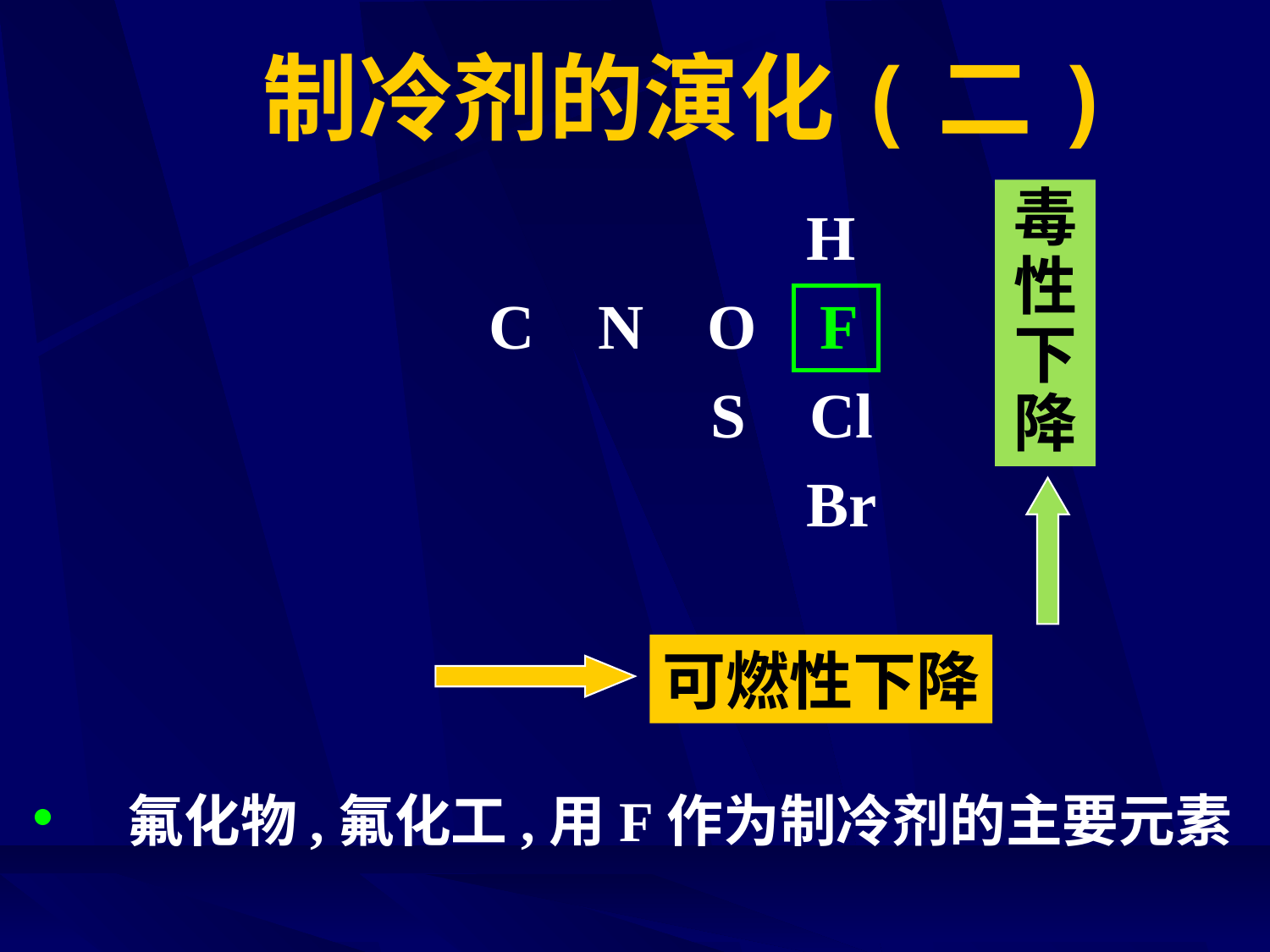

# 制冷剂的演化(二)
毒性下降

                                                H
                            C    N    O    F
                                          S    Cl
                                                Br

可燃性下降

•   氟化物,氟化工,用F作为制冷剂的主要元素